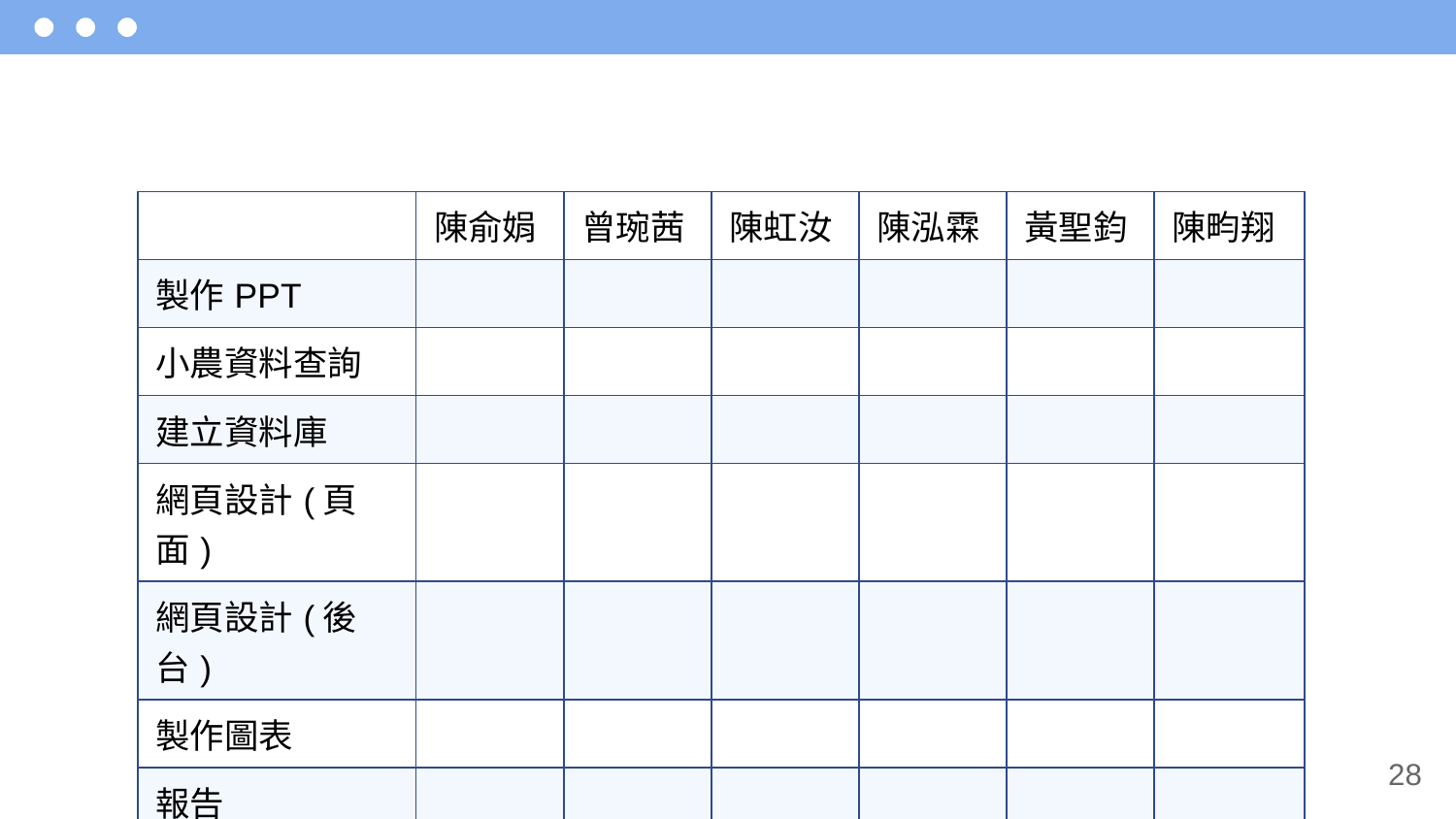

|  | 陳俞娟 | 曾琬茜 | 陳虹汝 | 陳泓霖 | 黃聖鈞 | 陳畇翔 |
| --- | --- | --- | --- | --- | --- | --- |
| 製作PPT |  |  |  |  |  |  |
| 小農資料查詢 |  |  |  |  |  |  |
| 建立資料庫 |  |  |  |  |  |  |
| 網頁設計(頁面) |  |  |  |  |  |  |
| 網頁設計(後台) |  |  |  |  |  |  |
| 製作圖表 |  |  |  |  |  |  |
| 報告 |  |  |  |  |  |  |